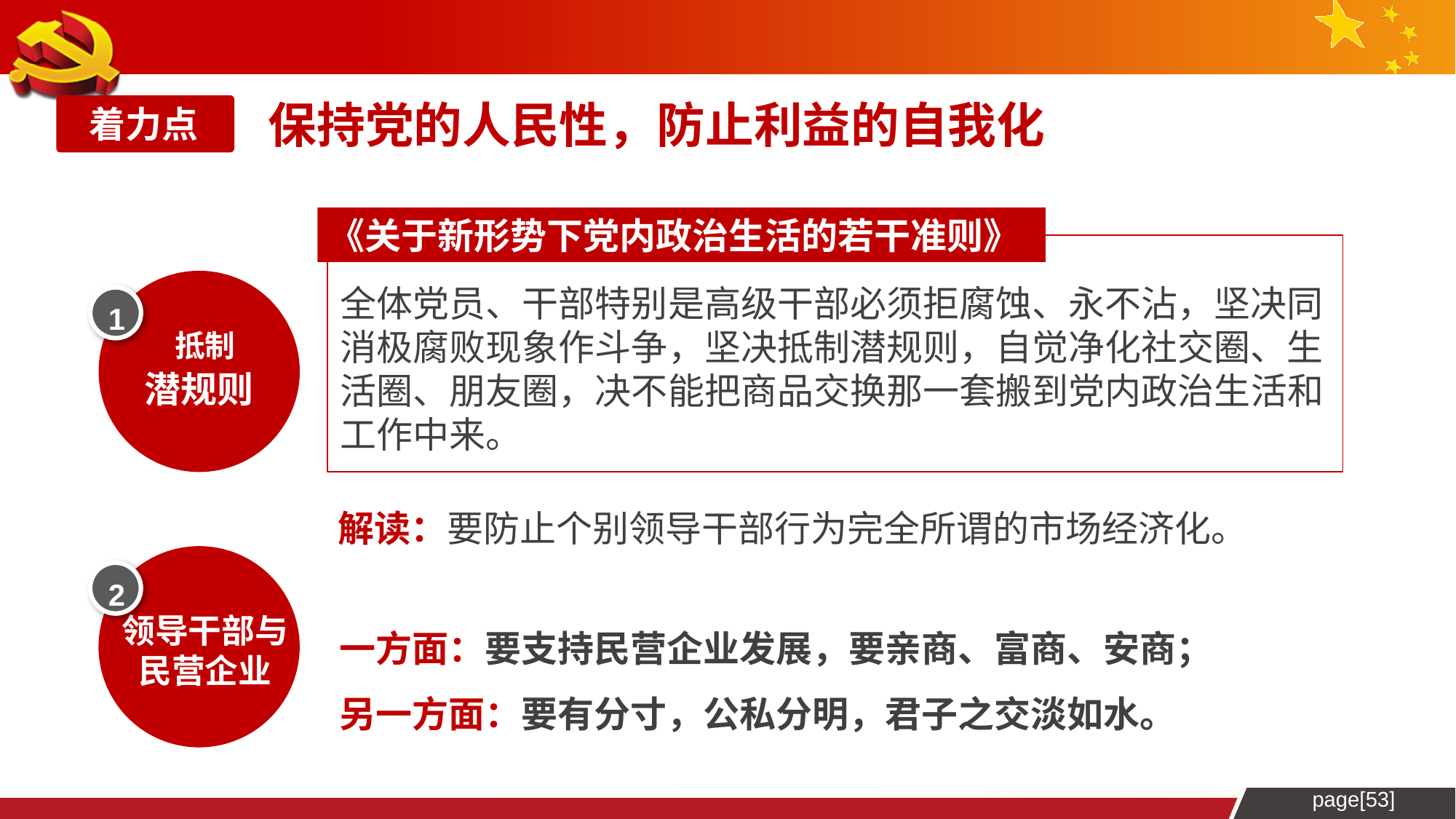

保持党的人民性，防止利益的自我化

着力点3
《关于新形势下党内政治生活的若干准则》

全体党员、干部特别是高级干部必须拒腐蚀、永不沾，坚决同消极腐败现象作斗争，坚决抵制潜规则，自觉净化社交圈、生活圈、朋友圈，决不能把商品交换那一套搬到党内政治生活和工作中来。
1
抵制
潜规则
解读：要防止个别领导干部行为完全所谓的市场经济化。

2
一方面：要支持民营企业发展，要亲商、富商、安商；
另一方面：要有分寸，公私分明，君子之交淡如水。
领导干部与民营企业